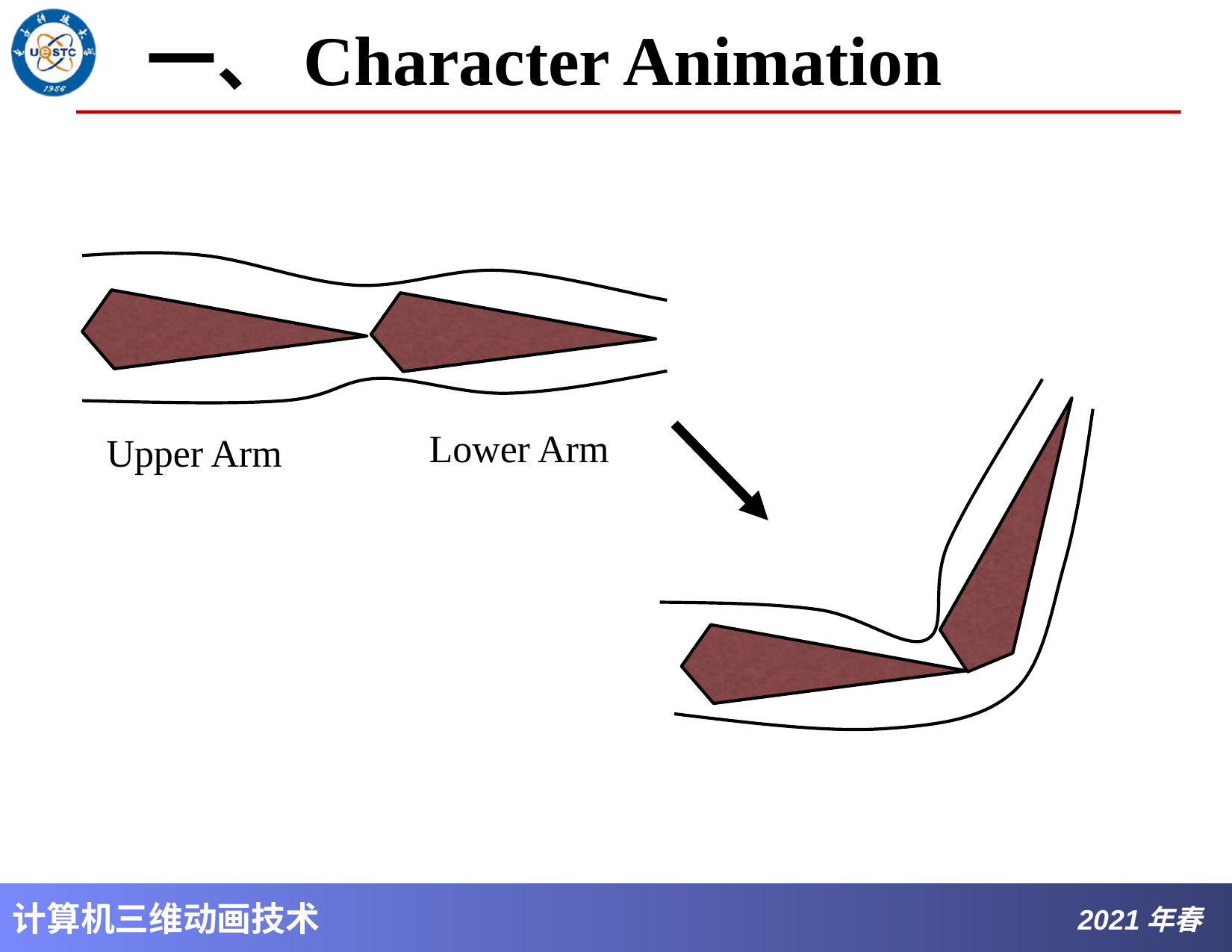

# 一、Character Animation

Lower Arm
Upper Arm